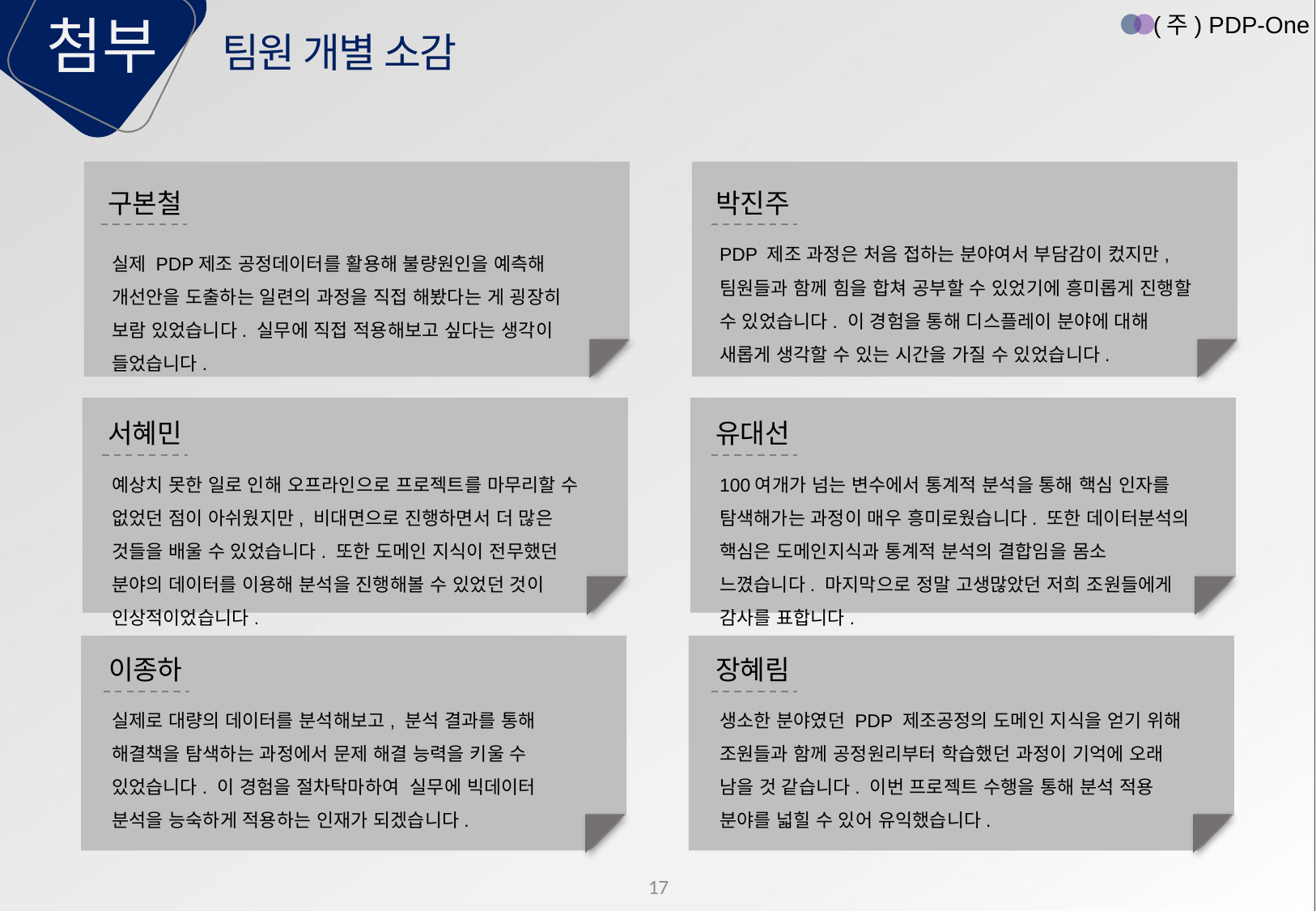

첨부
(주) PDP-One

팀원 개별 소감

구본철
박진주
PDP 제조 과정은 처음 접하는 분야여서 부담감이 컸지만, 팀원들과 함께 힘을 합쳐 공부할 수 있었기에 흥미롭게 진행할 수 있었습니다. 이 경험을 통해 디스플레이 분야에 대해 새롭게 생각할 수 있는 시간을 가질 수 있었습니다.
실제 PDP제조 공정데이터를 활용해 불량원인을 예측해 개선안을 도출하는 일련의 과정을 직접 해봤다는 게 굉장히 보람 있었습니다. 실무에 직접 적용해보고 싶다는 생각이 들었습니다.

서혜민
유대선
100여개가 넘는 변수에서 통계적 분석을 통해 핵심 인자를 탐색해가는 과정이 매우 흥미로웠습니다. 또한 데이터분석의 핵심은 도메인지식과 통계적 분석의 결합임을 몸소 느꼈습니다. 마지막으로 정말 고생많았던 저희 조원들에게 감사를 표합니다.
예상치 못한 일로 인해 오프라인으로 프로젝트를 마무리할 수 없었던 점이 아쉬웠지만, 비대면으로 진행하면서 더 많은 것들을 배울 수 있었습니다. 또한 도메인 지식이 전무했던 분야의 데이터를 이용해 분석을 진행해볼 수 있었던 것이 인상적이었습니다.

이종하
장혜림
실제로 대량의 데이터를 분석해보고, 분석 결과를 통해 해결책을 탐색하는 과정에서 문제 해결 능력을 키울 수 있었습니다. 이 경험을 절차탁마하여  실무에 빅데이터 분석을 능숙하게 적용하는 인재가 되겠습니다.
생소한 분야였던 PDP 제조공정의 도메인 지식을 얻기 위해 조원들과 함께 공정원리부터 학습했던 과정이 기억에 오래 남을 것 같습니다. 이번 프로젝트 수행을 통해 분석 적용 분야를 넓힐 수 있어 유익했습니다.

17